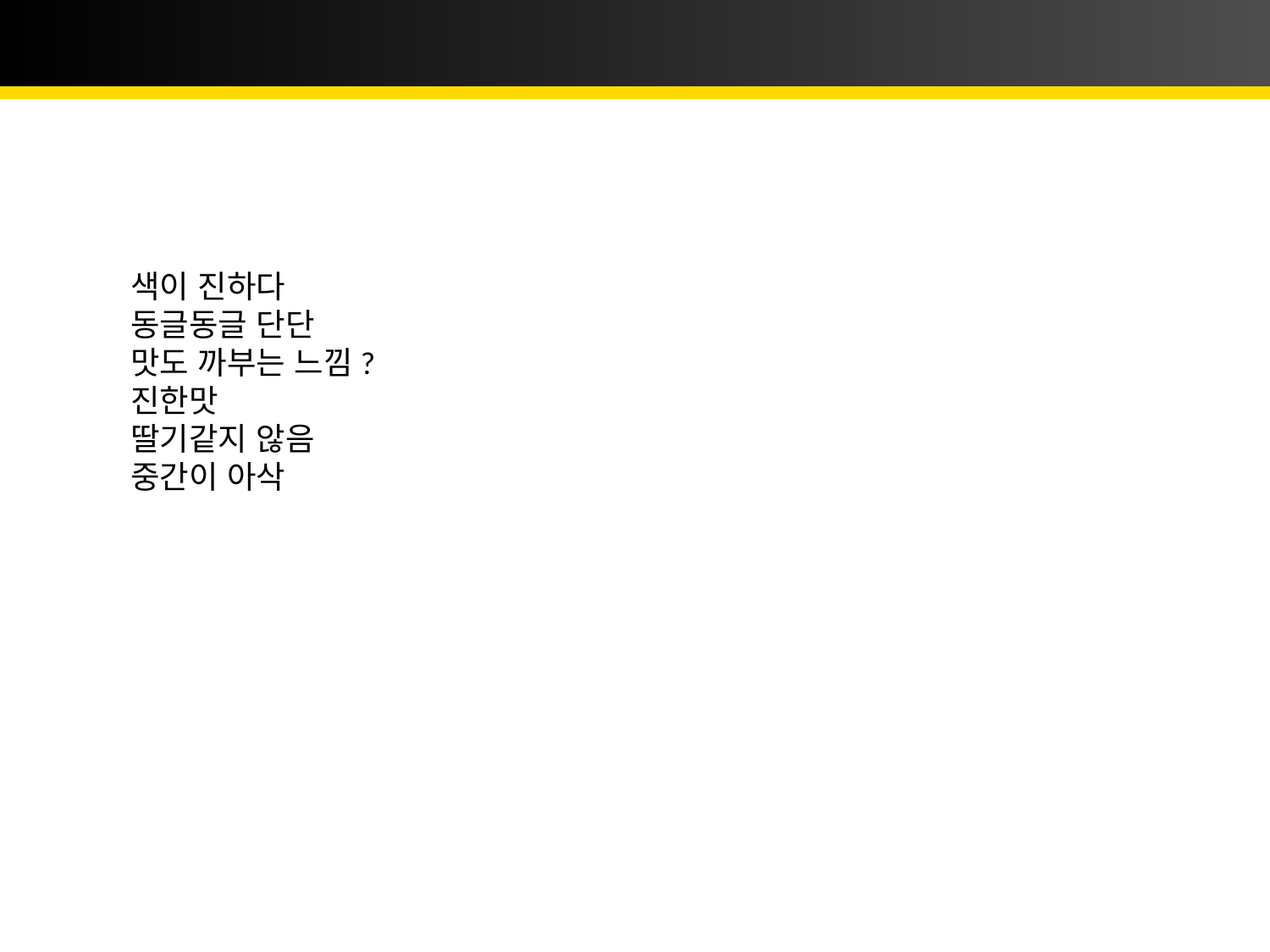

# 아리향
색이 진하다
동글동글 단단
맛도 까부는 느낌?
진한맛
딸기같지 않음
중간이 아삭